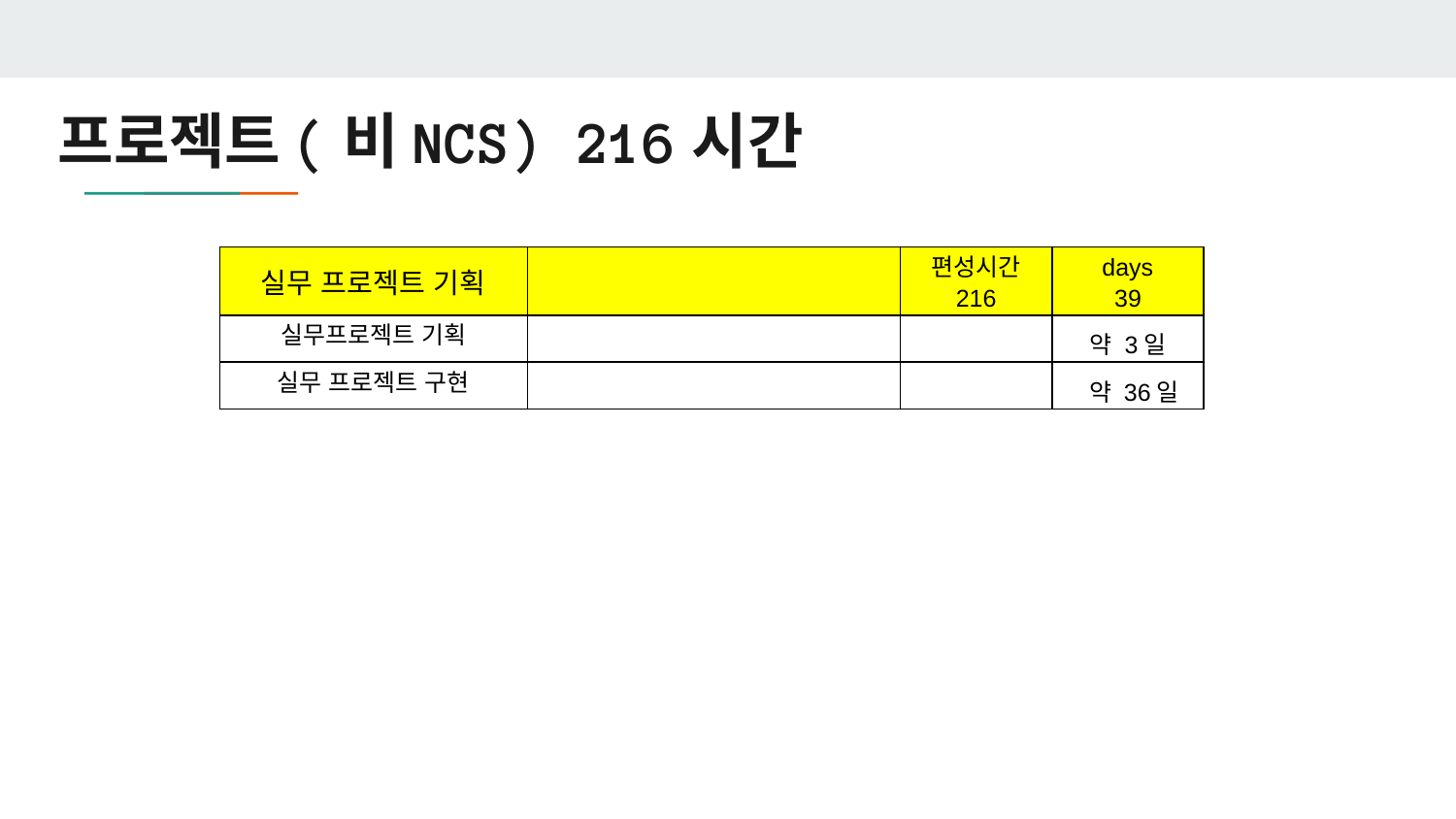

# 프로젝트(비NCS) 216시간
| 실무 프로젝트 기획 |  | 편성시간 216 | days 39 |
| --- | --- | --- | --- |
| 실무프로젝트 기획 |  |  | 약 3일 |
| 실무 프로젝트 구현 |  |  | 약 36일 |